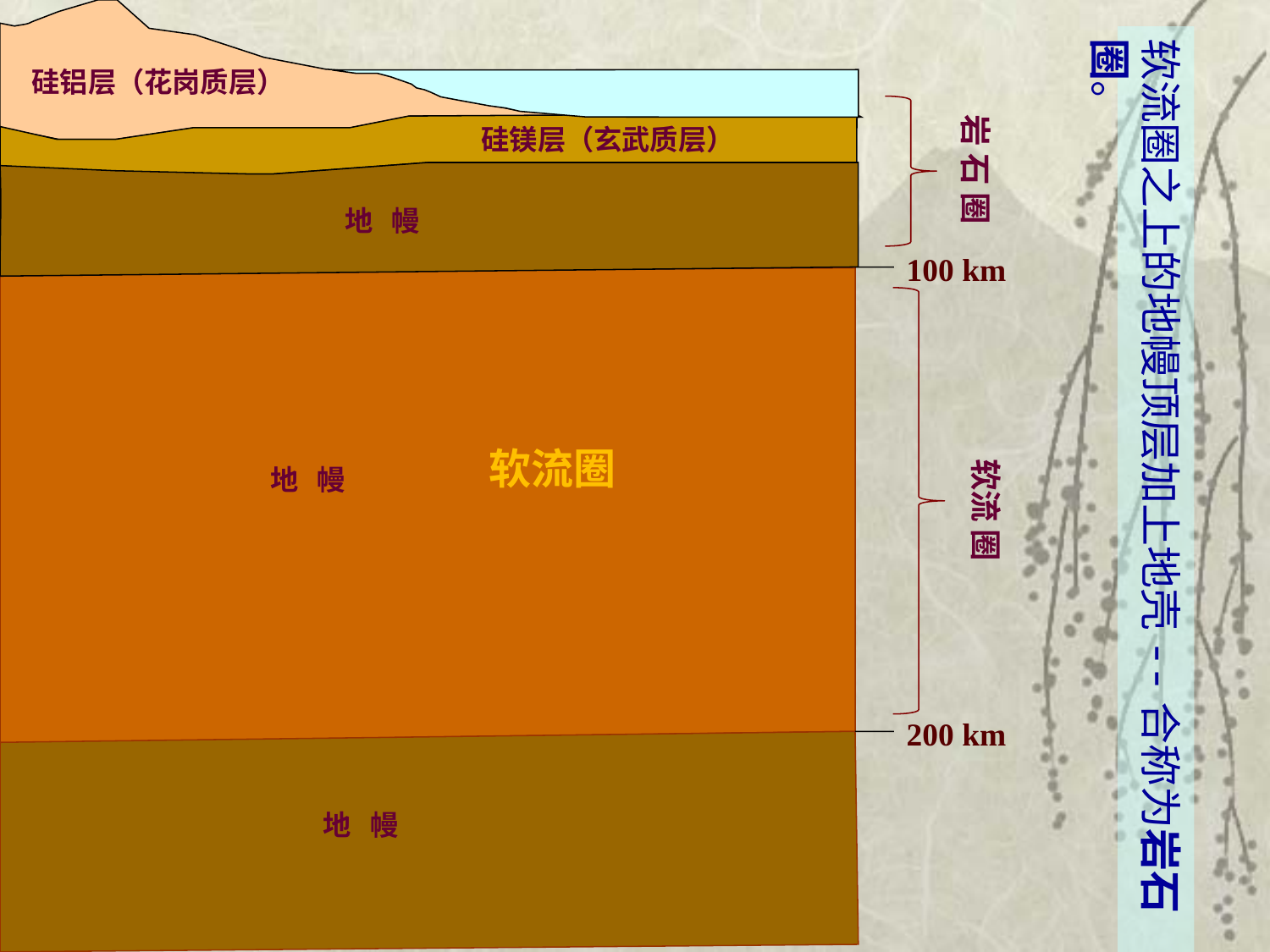

硅铝层（花岗质层）

硅镁层（玄武质层）

地   幔
岩 石 圈
100 km

软流圈
地   幔
200 km

地   幔
软流圈之上的地幔顶层加上地壳--合称为岩石圈。

软流 圈